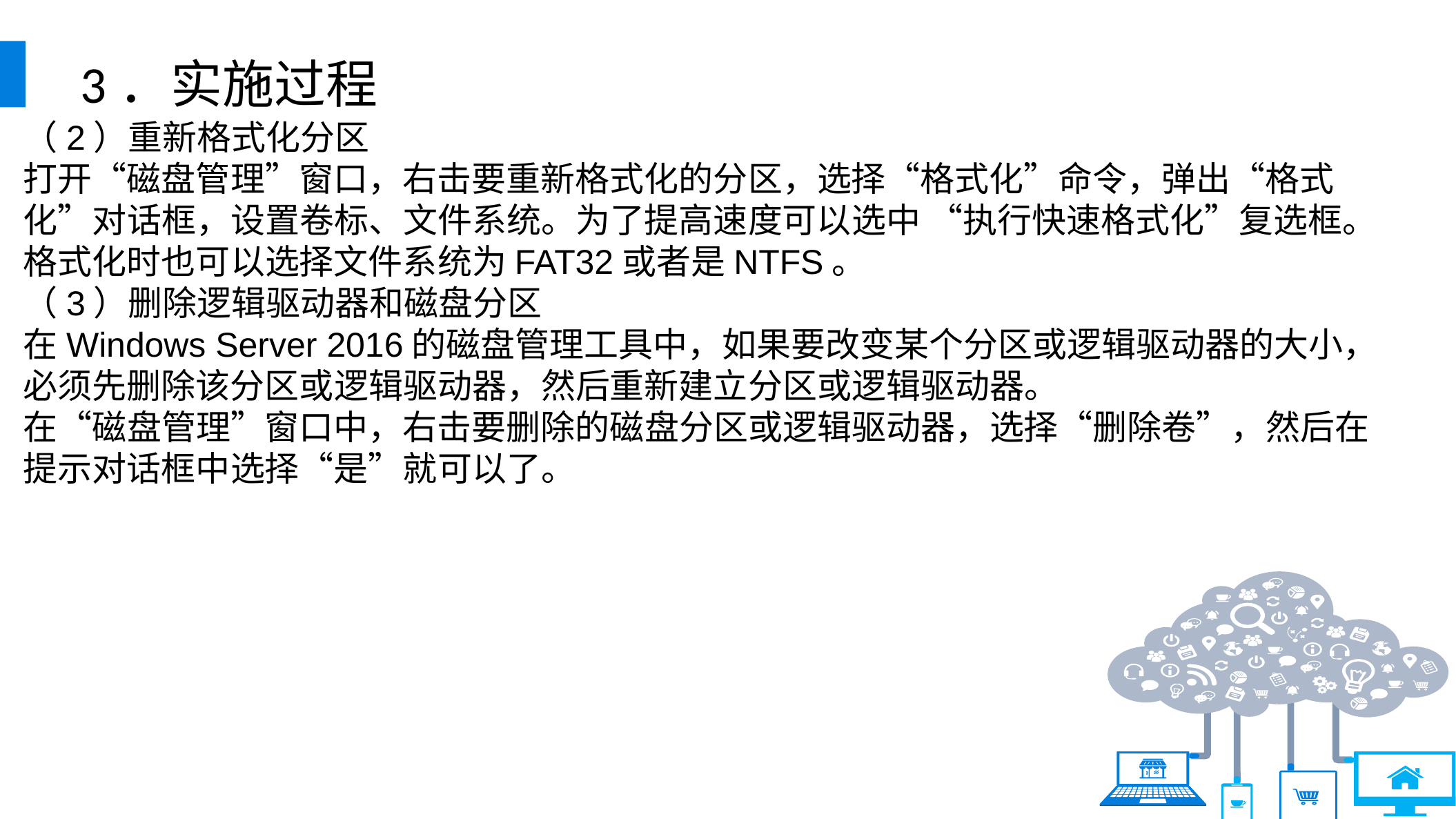

3．实施过程
（2）重新格式化分区
打开“磁盘管理”窗口，右击要重新格式化的分区，选择“格式化”命令，弹出“格式化”对话框，设置卷标、文件系统。为了提高速度可以选中 “执行快速格式化”复选框。 格式化时也可以选择文件系统为FAT32或者是NTFS。
（3）删除逻辑驱动器和磁盘分区
在Windows Server 2016的磁盘管理工具中，如果要改变某个分区或逻辑驱动器的大小，必须先删除该分区或逻辑驱动器，然后重新建立分区或逻辑驱动器。
在“磁盘管理”窗口中，右击要删除的磁盘分区或逻辑驱动器，选择“删除卷”，然后在提示对话框中选择“是”就可以了。